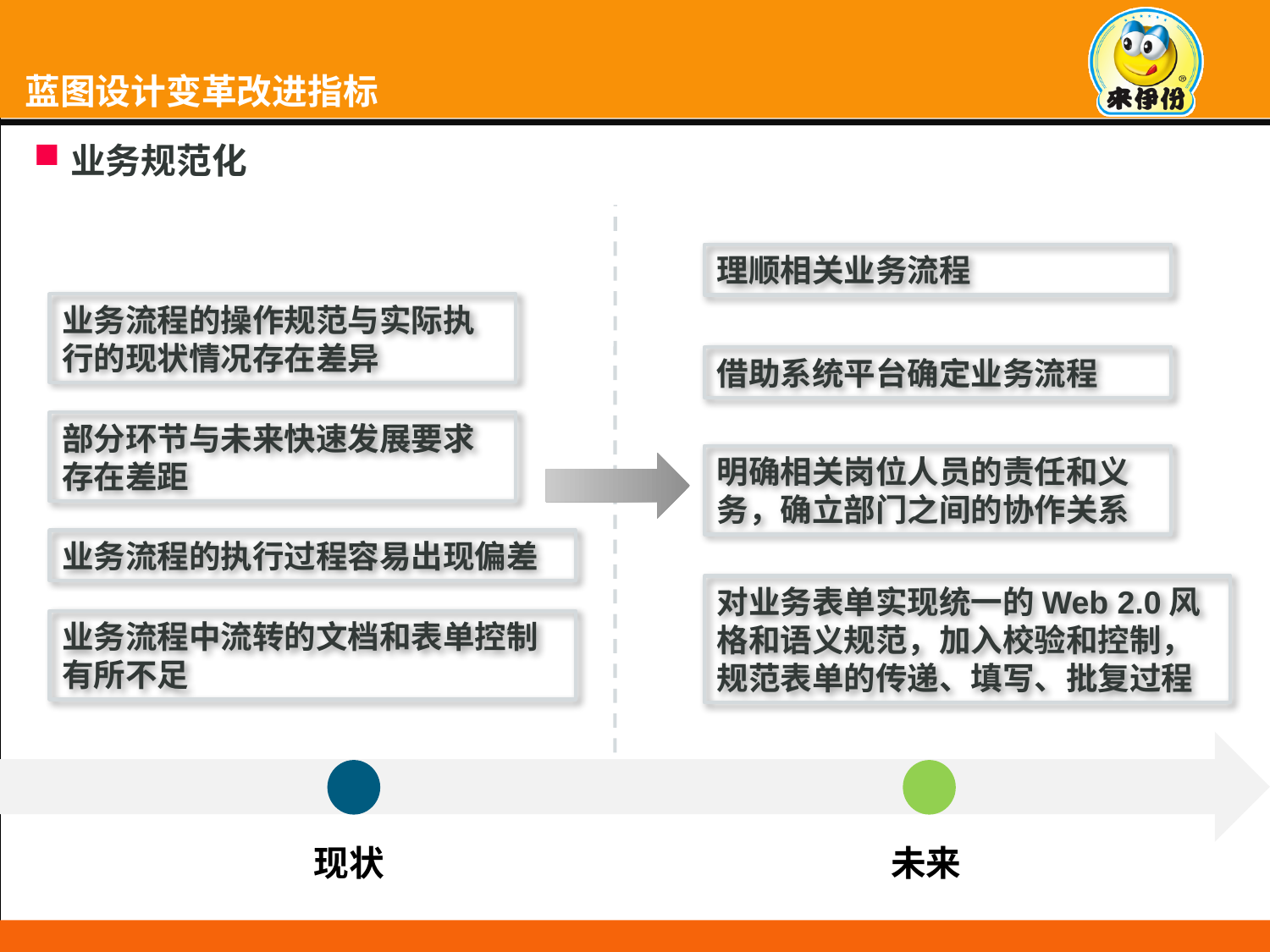

蓝图设计变革改进指标
# 蓝图设计关键设计原则
业务规范化
理顺相关业务流程
业务流程的操作规范与实际执行的现状情况存在差异
借助系统平台确定业务流程
部分环节与未来快速发展要求存在差距
明确相关岗位人员的责任和义务，确立部门之间的协作关系

业务流程的执行过程容易出现偏差
对业务表单实现统一的Web 2.0风格和语义规范，加入校验和控制，规范表单的传递、填写、批复过程
业务流程中流转的文档和表单控制有所不足

现状
未来